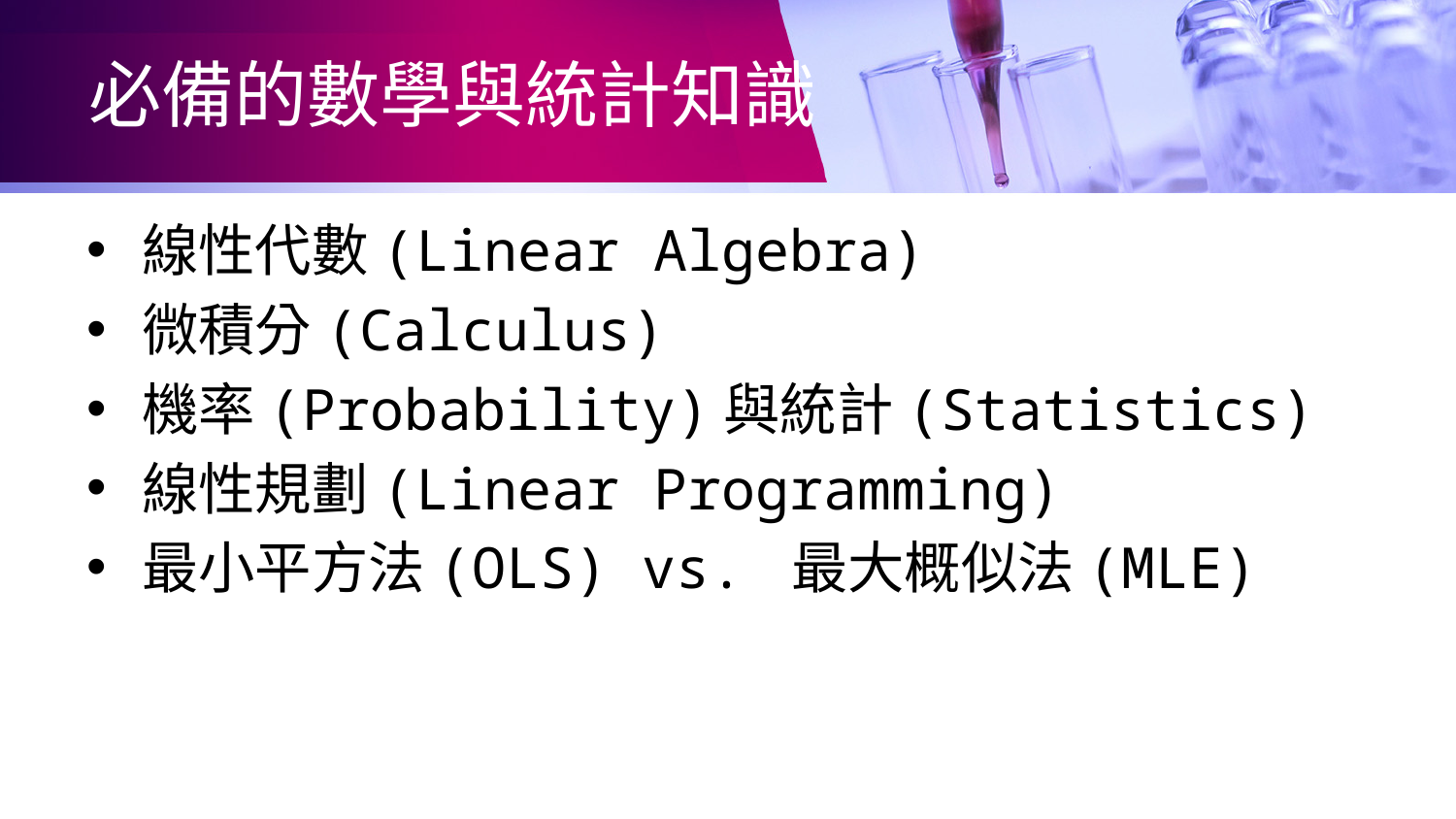

# 必備的數學與統計知識
線性代數(Linear Algebra)
微積分(Calculus)
機率(Probability)與統計(Statistics)
線性規劃(Linear Programming)
最小平方法(OLS) vs. 最大概似法(MLE)